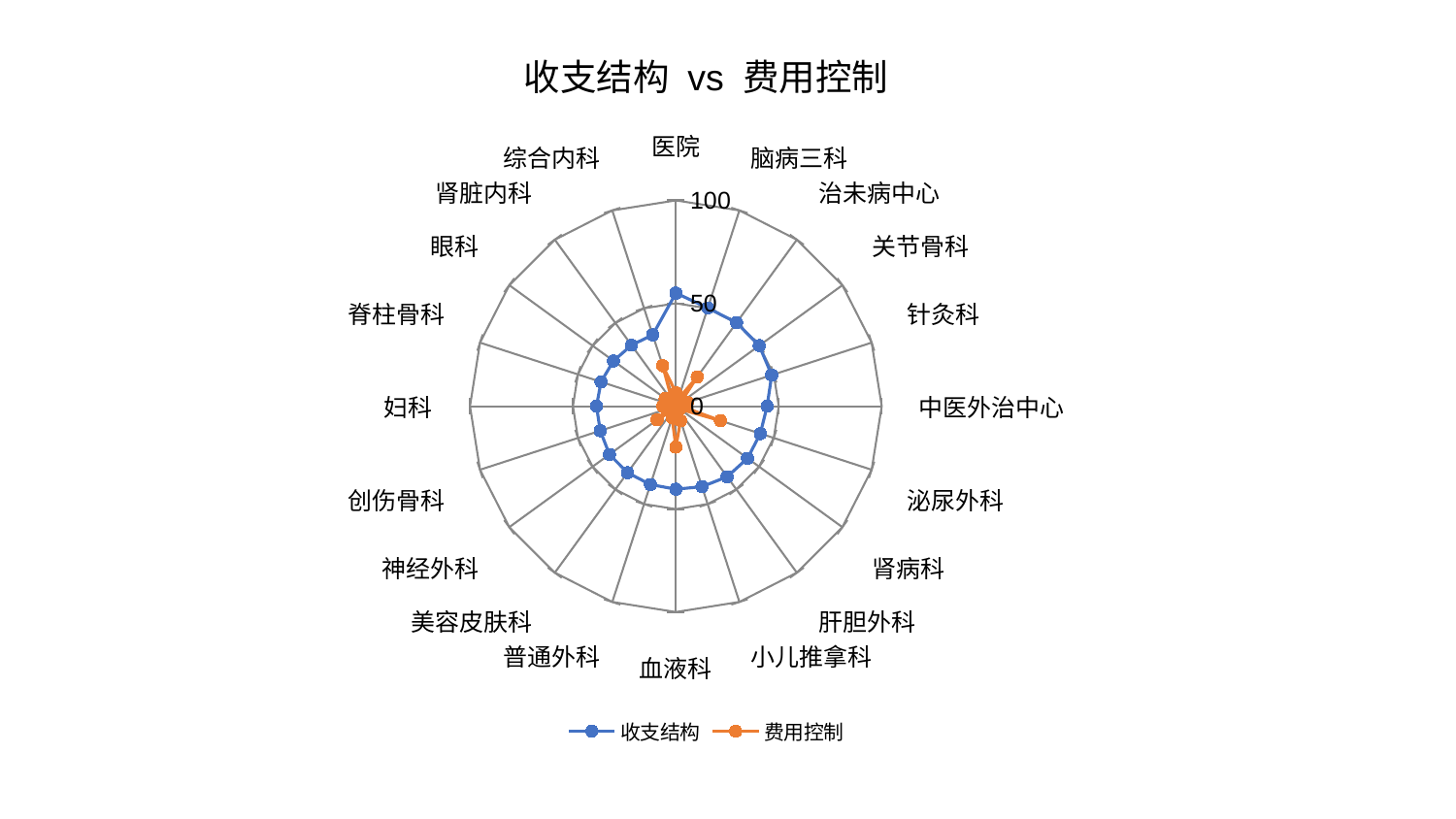

### Chart: 收支结构 vs 费用控制

| Category | 收支结构 | 费用控制 |
|---|---|---|
| 医院 | 54.95691693880128 | 6.595277499151753 |
| 脑病三科 | 50.215351961772676 | 3.5820253188643716 |
| 治未病中心 | 50.194685779847056 | 17.615075128901783 |
| 关节骨科 | 50.09272656986431 | 2.8551347231015245 |
| 针灸科 | 48.98117708475224 | 5.846309174279295 |
| 中医外治中心 | 44.34000276992137 | 2.413552351907447 |
| 泌尿外科 | 43.17385954096317 | 22.79073035388889 |
| 肾病科 | 43.06097378745656 | 2.442033994223582 |
| 肝胆外科 | 42.41040369024168 | 2.1562092490990348 |
| 小儿推拿科 | 41.113942013215905 | 7.3871023200014205 |
| 血液科 | 40.36716182180111 | 19.879464323959592 |
| 普通外科 | 40.0156189112402 | 5.888552660392161 |
| 美容皮肤科 | 39.94106802908416 | 2.3092782701105774 |
| 神经外科 | 39.881705884906665 | 11.25371535644407 |
| 创伤骨科 | 38.63435202880307 | 4.614894239741101 |
| 妇科 | 38.54295230049725 | 6.333541384036938 |
| 脊柱骨科 | 38.20355018248385 | 5.261155940619329 |
| 眼科 | 37.45709786176734 | 6.440662229003127 |
| 肾脏内科 | 36.658090339310135 | 2.962384373201115 |
| 综合内科 | 36.42999441454717 | 20.710184497048164 |
71